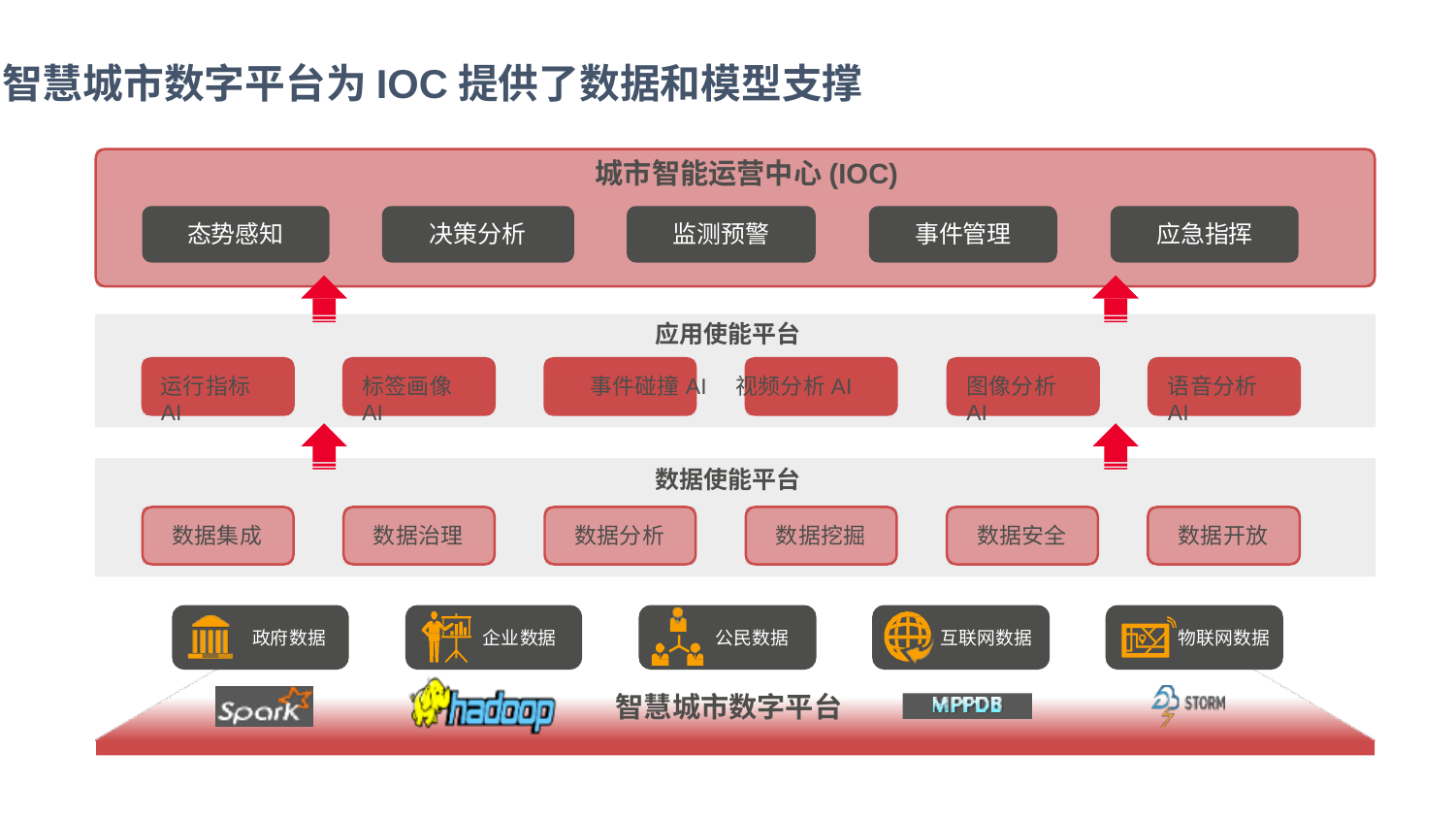

智慧城市数字平台为IOC提供了数据和模型支撑

城市智能运营中心(IOC)
监测预警

态势感知
决策分析
事件管理
应急指挥

应用使能平台
事件碰撞AI	视频分析AI

运行指标AI
标签画像AI
图像分析AI
语音分析AI

数据使能平台

数据集成
数据治理
数据分析
数据挖掘
数据安全
数据开放

政府数据
企业数据
公民数据
互联网数据
物联网数据

智慧城市数字平台